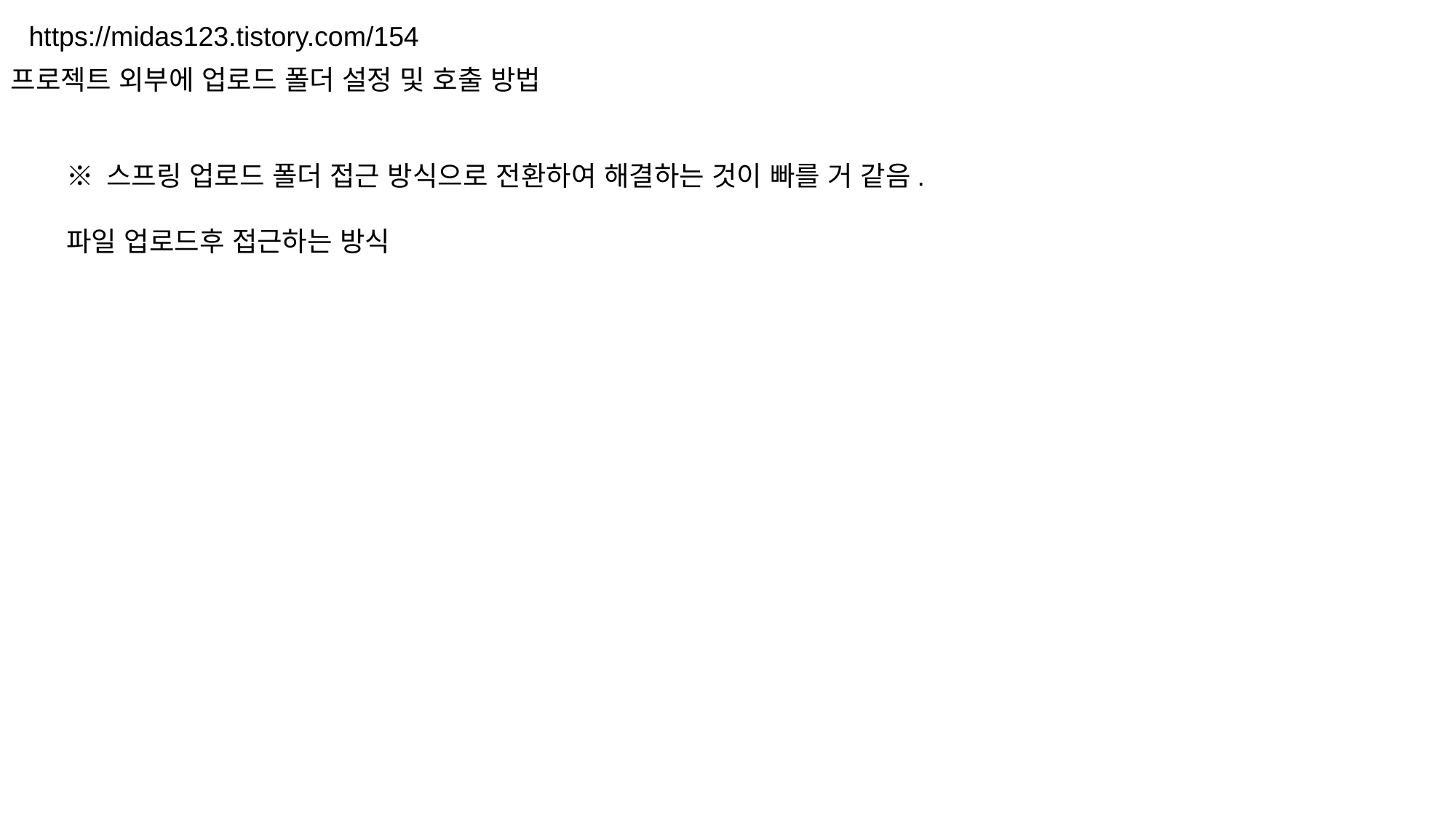

https://midas123.tistory.com/154
프로젝트 외부에 업로드 폴더 설정 및 호출 방법
※ 스프링 업로드 폴더 접근 방식으로 전환하여 해결하는 것이 빠를 거 같음.

파일 업로드후 접근하는 방식